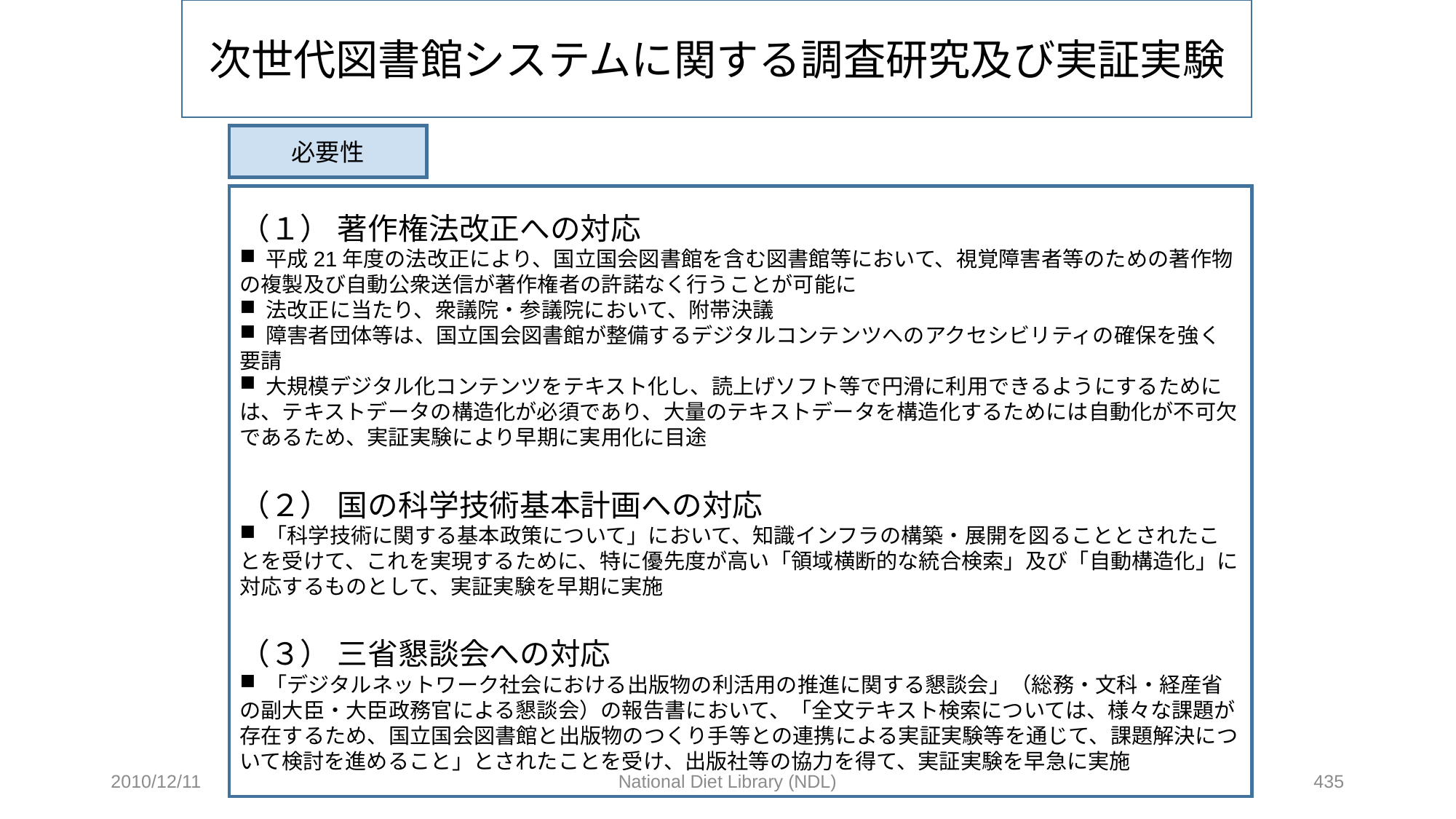

次世代図書館システムに関する調査研究及び実証実験
必要性
（１） 著作権法改正への対応
 平成21年度の法改正により、国立国会図書館を含む図書館等において、視覚障害者等のための著作物の複製及び自動公衆送信が著作権者の許諾なく行うことが可能に
 法改正に当たり、衆議院・参議院において、附帯決議
 障害者団体等は、国立国会図書館が整備するデジタルコンテンツへのアクセシビリティの確保を強く要請
 大規模デジタル化コンテンツをテキスト化し、読上げソフト等で円滑に利用できるようにするためには、テキストデータの構造化が必須であり、大量のテキストデータを構造化するためには自動化が不可欠であるため、実証実験により早期に実用化に目途
（２） 国の科学技術基本計画への対応
 「科学技術に関する基本政策について」において、知識インフラの構築・展開を図ることとされたことを受けて、これを実現するために、特に優先度が高い「領域横断的な統合検索」及び「自動構造化」に対応するものとして、実証実験を早期に実施
（３） 三省懇談会への対応
 「デジタルネットワーク社会における出版物の利活用の推進に関する懇談会」（総務・文科・経産省の副大臣・大臣政務官による懇談会）の報告書において、「全文テキスト検索については、様々な課題が存在するため、国立国会図書館と出版物のつくり手等との連携による実証実験等を通じて、課題解決について検討を進めること」とされたことを受け、出版社等の協力を得て、実証実験を早急に実施
2010/12/11
National Diet Library (NDL)
435